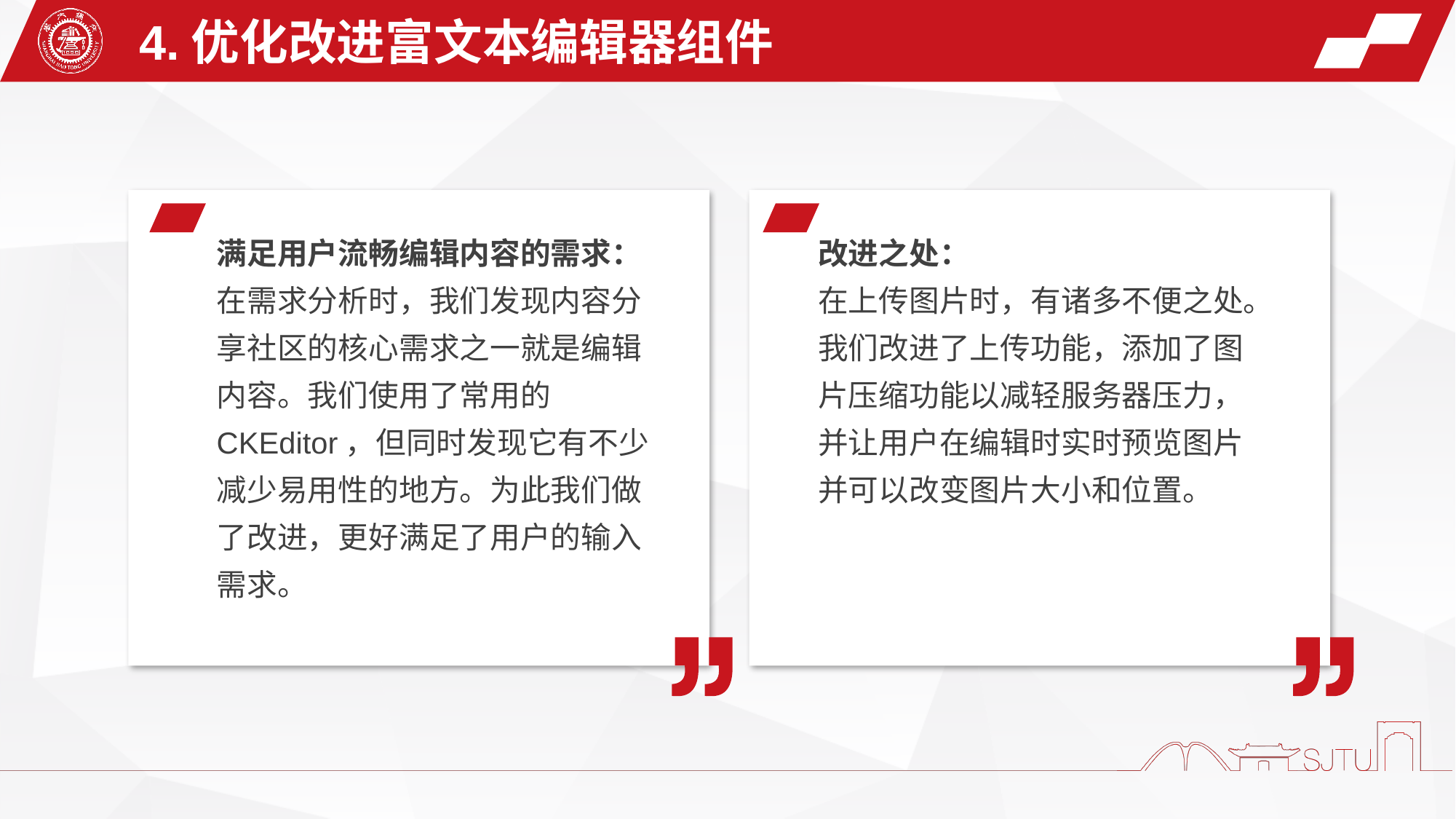

4.优化改进富文本编辑器组件

改进之处：
在上传图片时，有诸多不便之处。我们改进了上传功能，添加了图片压缩功能以减轻服务器压力，并让用户在编辑时实时预览图片并可以改变图片大小和位置。
满足用户流畅编辑内容的需求：
在需求分析时，我们发现内容分享社区的核心需求之一就是编辑内容。我们使用了常用的CKEditor，但同时发现它有不少减少易用性的地方。为此我们做了改进，更好满足了用户的输入需求。